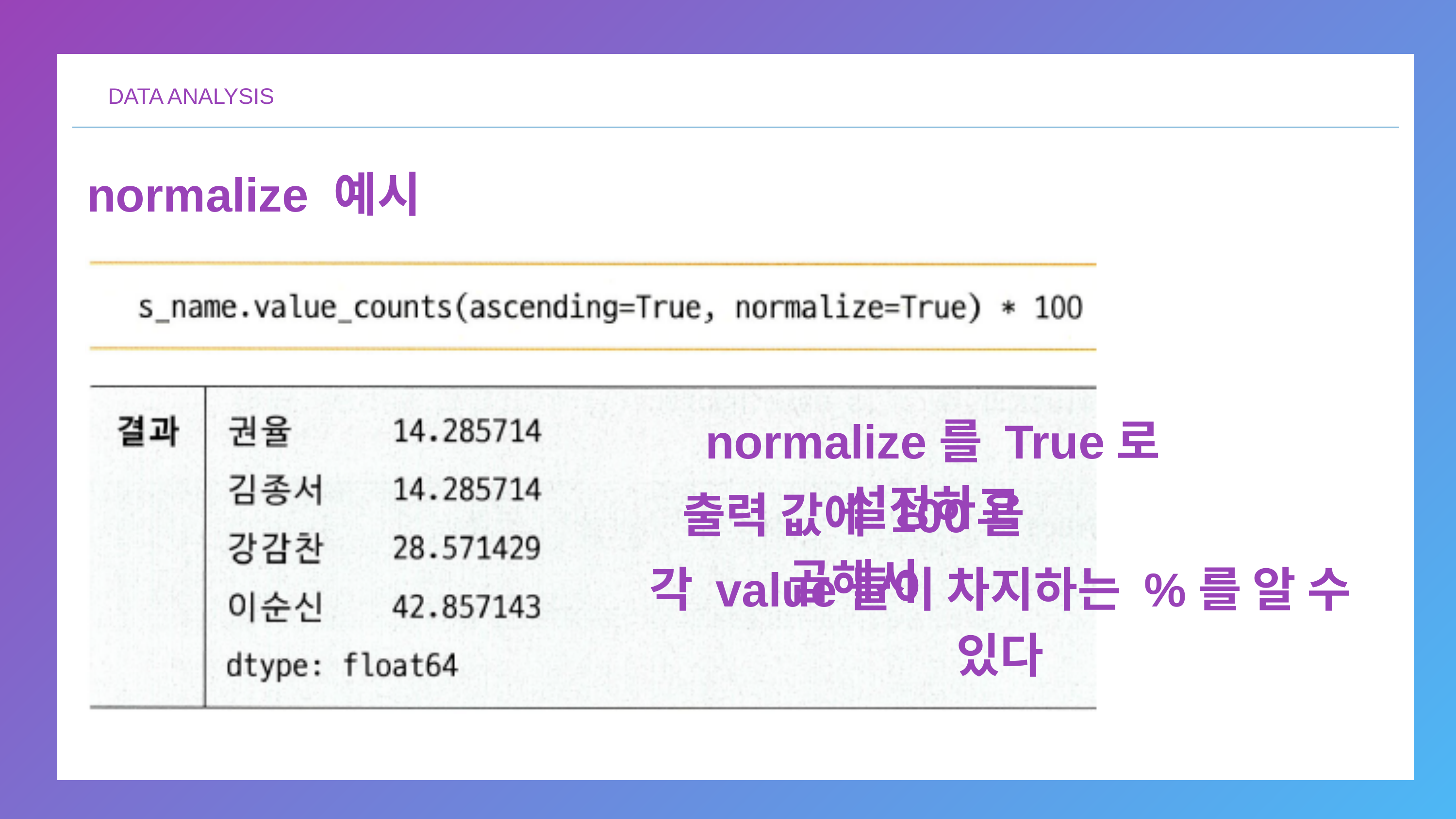

DATA ANALYSIS

normalize 예시

normalize를 True로 설정하고
출력 값에 100을 곱해서
각 value들이 차지하는 %를 알 수 있다